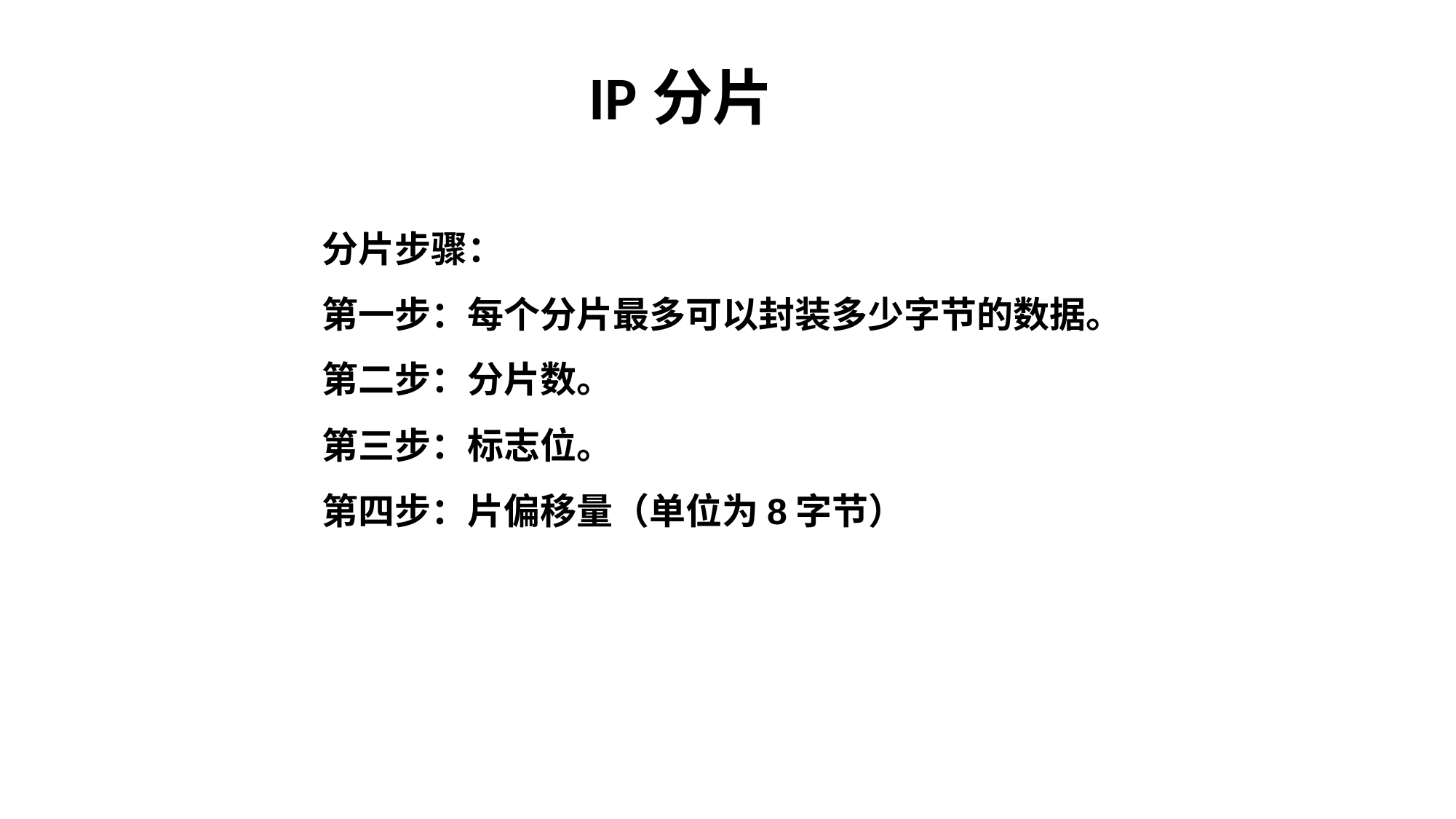

IP分片
分片步骤：
第一步：每个分片最多可以封装多少字节的数据。
第二步：分片数。
第三步：标志位。
第四步：片偏移量（单位为8字节）